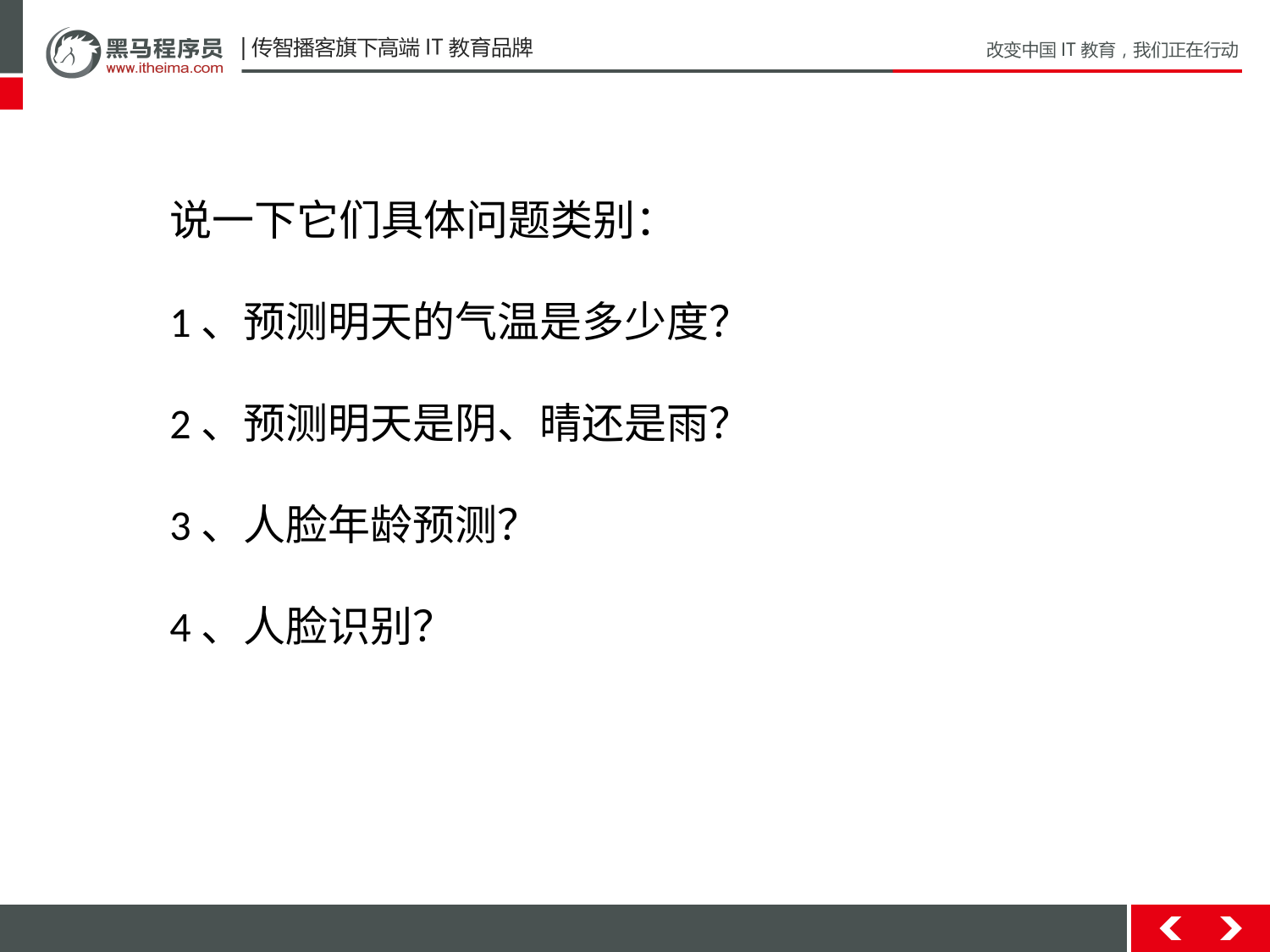

说一下它们具体问题类别：

1、预测明天的气温是多少度？

2、预测明天是阴、晴还是雨？

3、人脸年龄预测？

4、人脸识别？